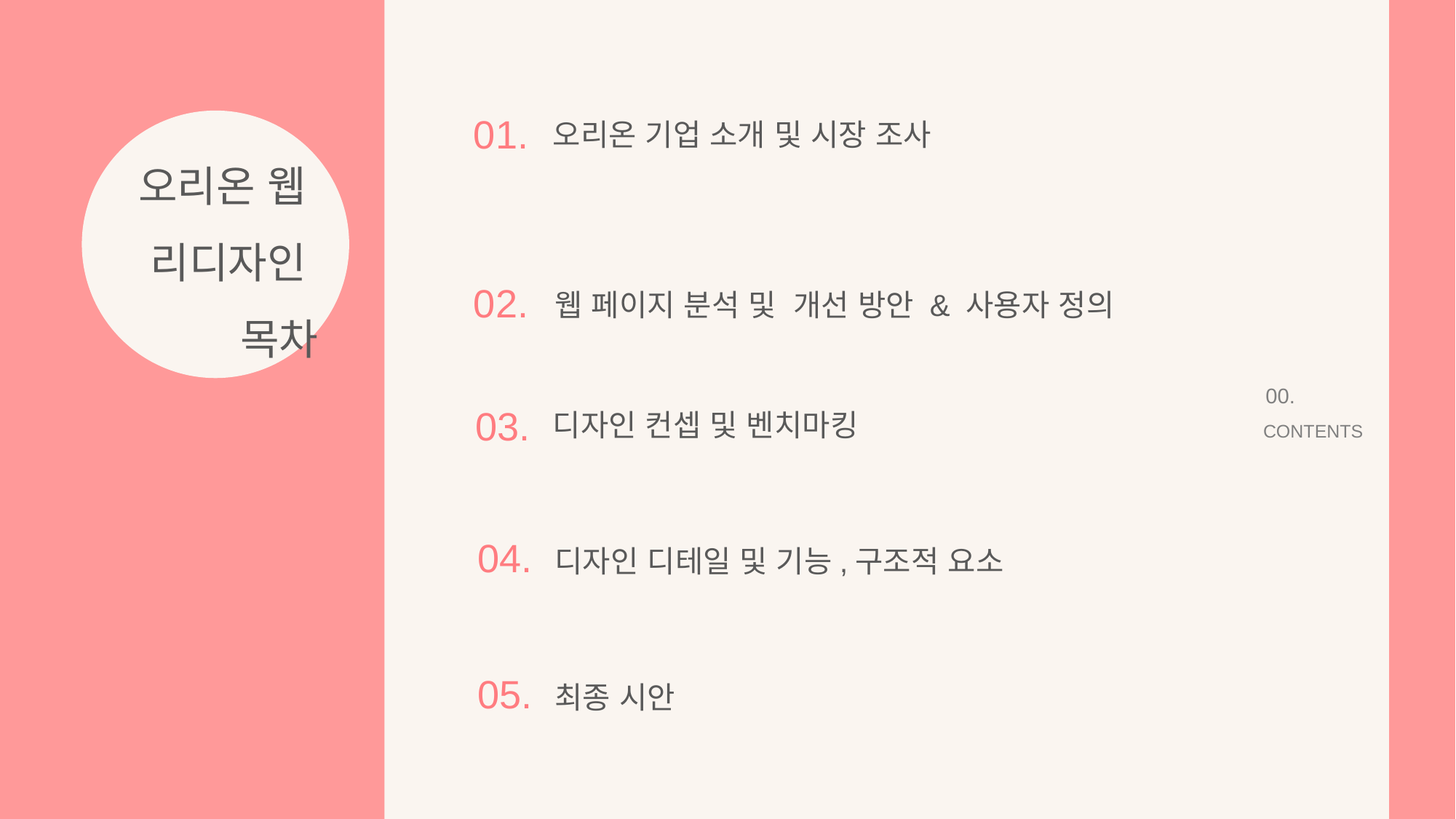

01.
오리온 기업 소개 및 시장 조사

오리온 웹
리디자인
목차
웹 페이지 분석 및  개선 방안 & 사용자 정의
02.
00.
CONTENTS
03.
디자인 컨셉 및 벤치마킹
04.
디자인 디테일 및 기능,구조적 요소
05.
최종 시안